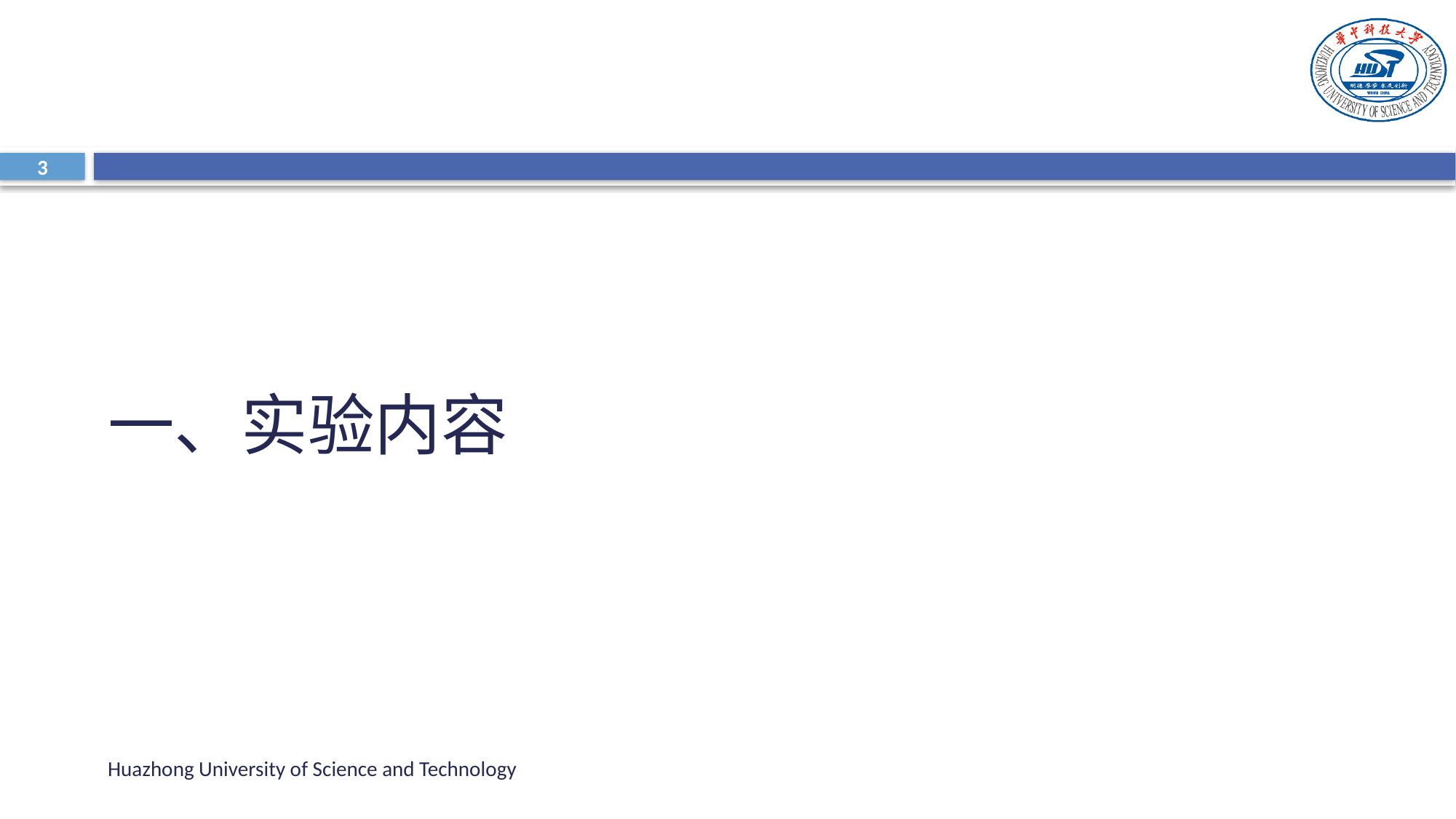

3
一、实验内容
Huazhong University of Science and Technology